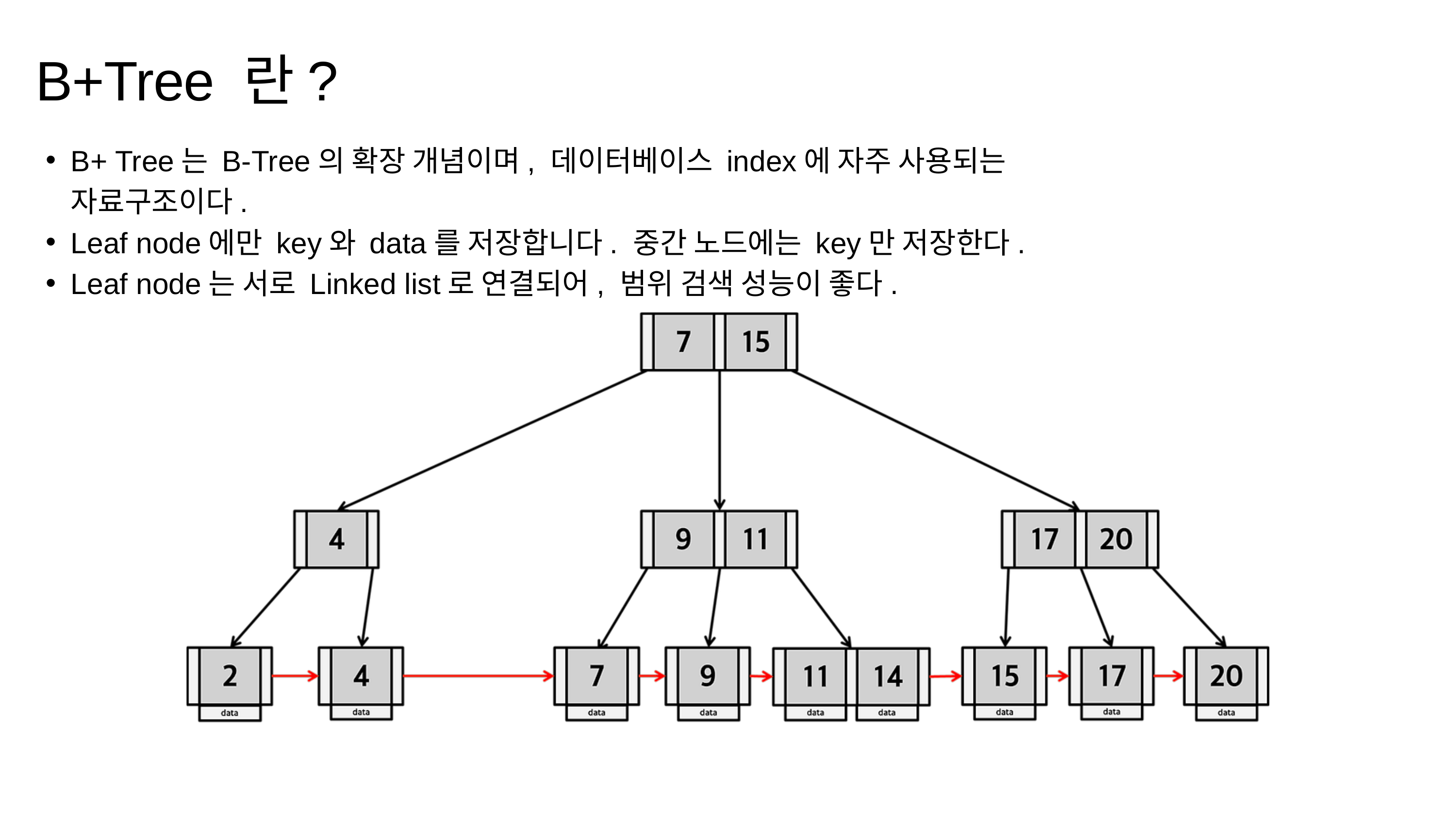

B+Tree 란?
B+ Tree는 B-Tree의 확장 개념이며, 데이터베이스 index에 자주 사용되는 자료구조이다.
Leaf node에만 key와 data를 저장합니다. 중간 노드에는 key만 저장한다.
Leaf node는 서로 Linked list로 연결되어, 범위 검색 성능이 좋다.